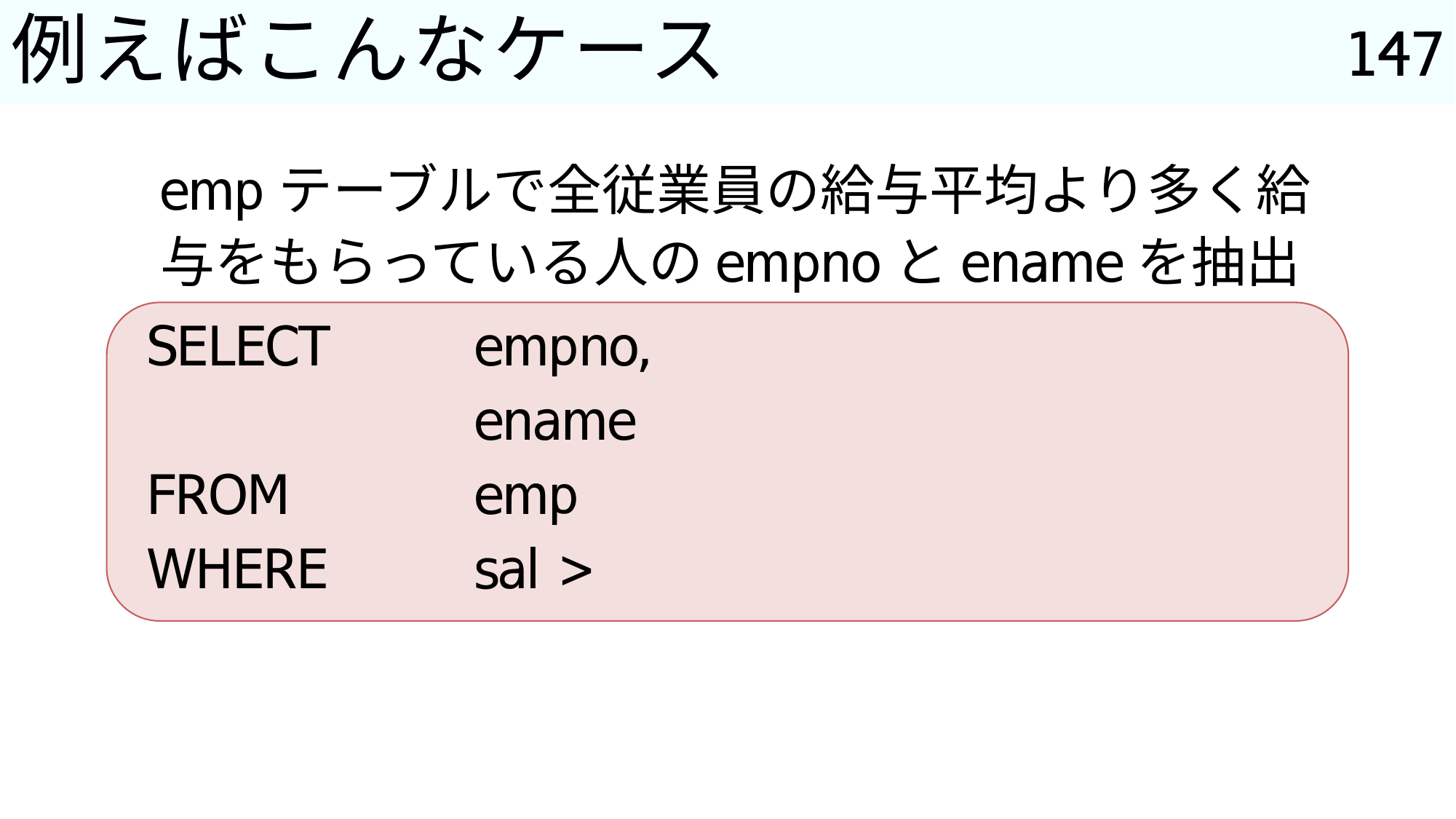

147
# 例えばこんなケース
empテーブルで全従業員の給与平均より多く給与をもらっている人のempnoとenameを抽出したい。

SELECT		empno,
			ename
FROM		emp
WHERE		sal > ???